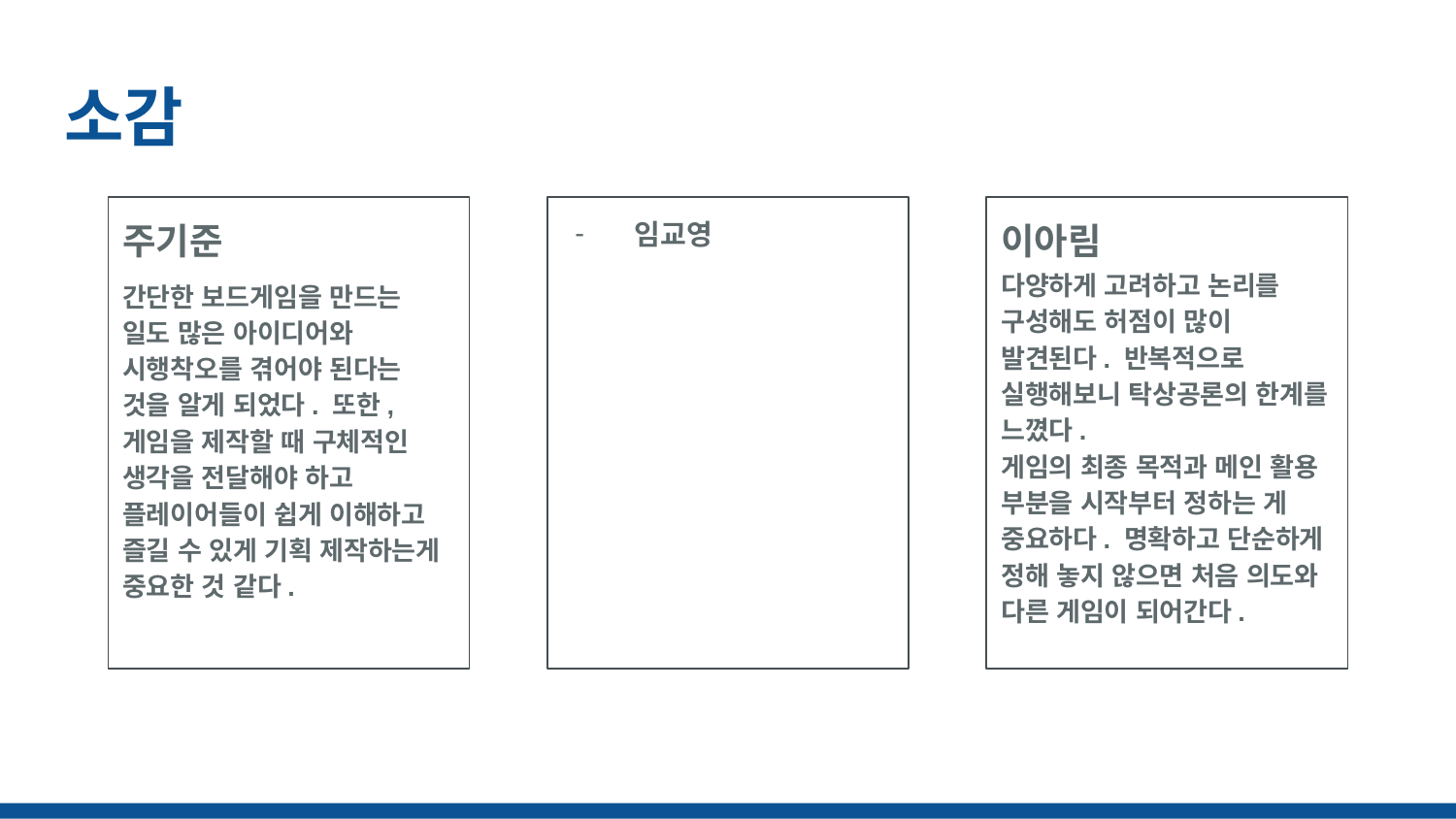

# 소감
주기준

간단한 보드게임을 만드는 일도 많은 아이디어와 시행착오를 겪어야 된다는 것을 알게 되었다. 또한, 게임을 제작할 때 구체적인 생각을 전달해야 하고 플레이어들이 쉽게 이해하고 즐길 수 있게 기획 제작하는게 중요한 것 같다.
임교영

이아림

다양하게 고려하고 논리를 구성해도 허점이 많이 발견된다. 반복적으로 실행해보니 탁상공론의 한계를 느꼈다.
게임의 최종 목적과 메인 활용 부분을 시작부터 정하는 게 중요하다. 명확하고 단순하게 정해 놓지 않으면 처음 의도와 다른 게임이 되어간다.